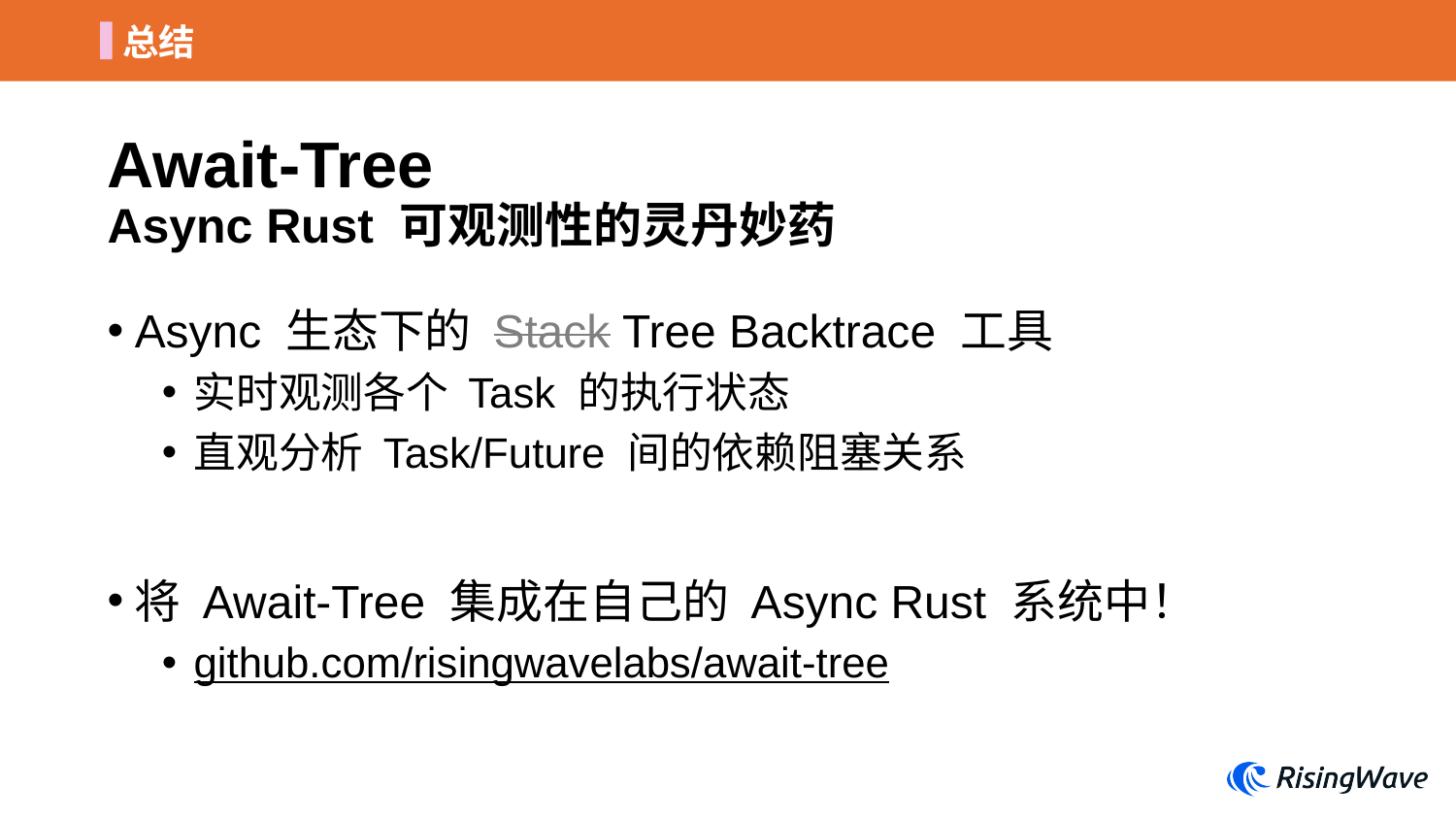

总结
# Await-Tree Async Rust 可观测性的灵丹妙药
Async 生态下的 Stack Tree Backtrace 工具
实时观测各个 Task 的执行状态
直观分析 Task/Future 间的依赖阻塞关系

将 Await-Tree 集成在自己的 Async Rust 系统中！
github.com/risingwavelabs/await-tree